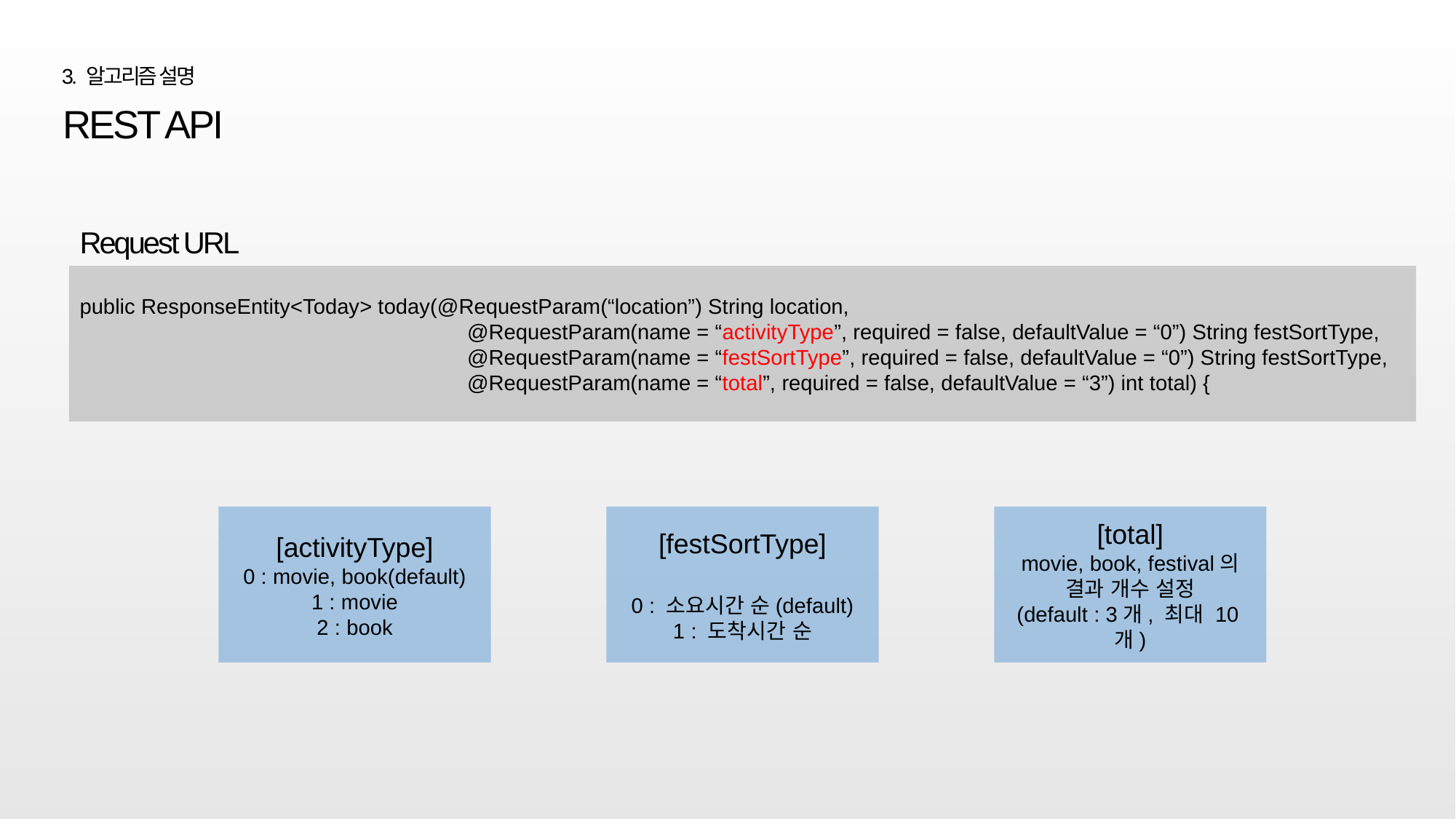

3. 알고리즘 설명
REST API
Request URL
public ResponseEntity<Today> today(@RequestParam(“location”) String location,
			          @RequestParam(name = “activityType”, required = false, defaultValue = “0”) String festSortType,
			          @RequestParam(name = “festSortType”, required = false, defaultValue = “0”) String festSortType,
			          @RequestParam(name = “total”, required = false, defaultValue = “3”) int total) {
[festSortType]

0 : 소요시간 순(default)
1 : 도착시간 순
[total]
movie, book, festival의
결과 개수 설정
(default : 3개, 최대 10개)
[activityType]
0 : movie, book(default)
1 : movie
2 : book